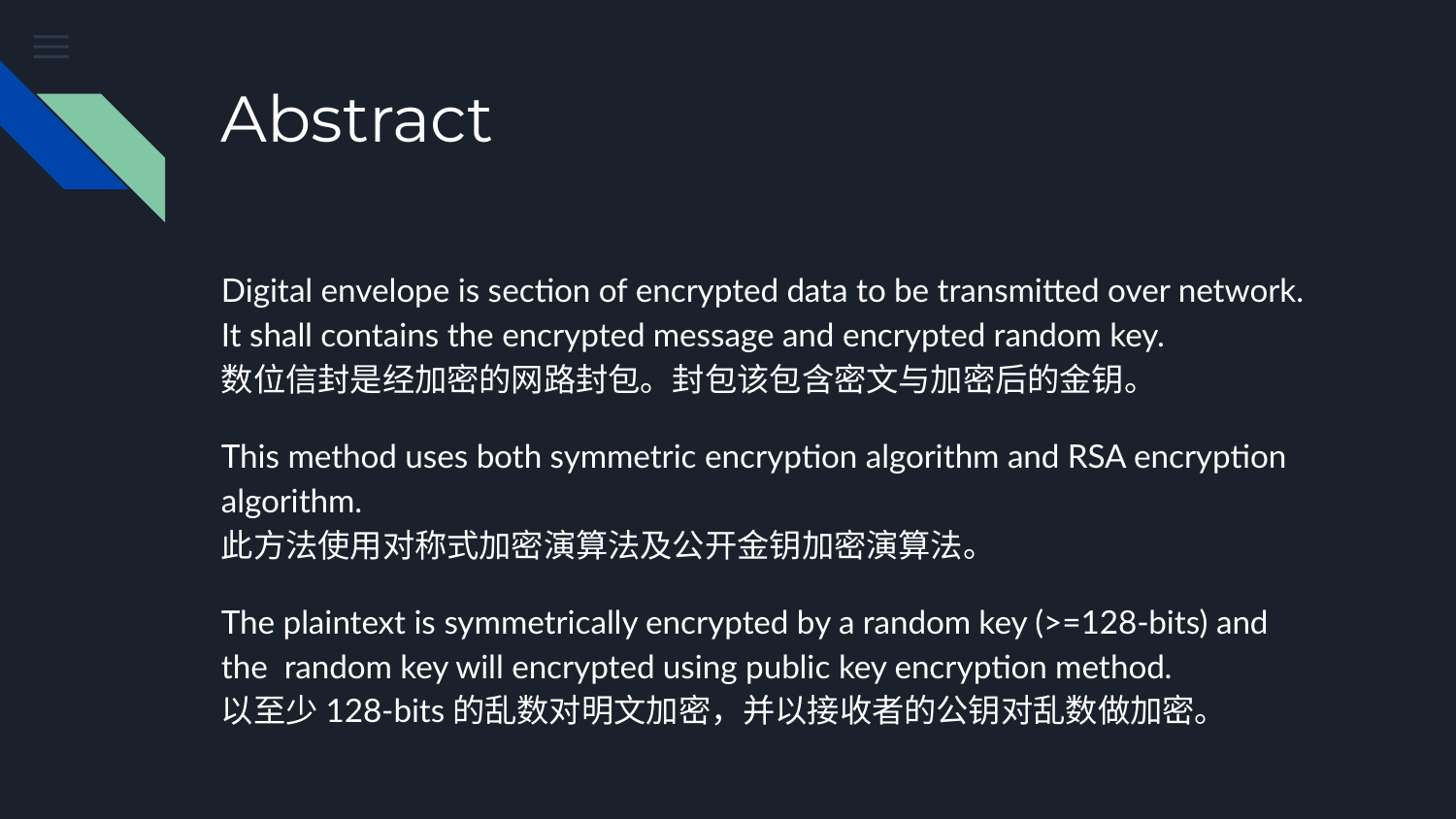

# Abstract
Digital envelope is section of encrypted data to be transmitted over network. It shall contains the encrypted message and encrypted random key.
数位信封是经加密的网路封包。封包该包含密文与加密后的金钥。
This method uses both symmetric encryption algorithm and RSA encryption algorithm.
此方法使用对称式加密演算法及公开金钥加密演算法。
The plaintext is symmetrically encrypted by a random key (>=128-bits) and the  random key will encrypted using public key encryption method.
以至少128-bits的乱数对明文加密，并以接收者的公钥对乱数做加密。